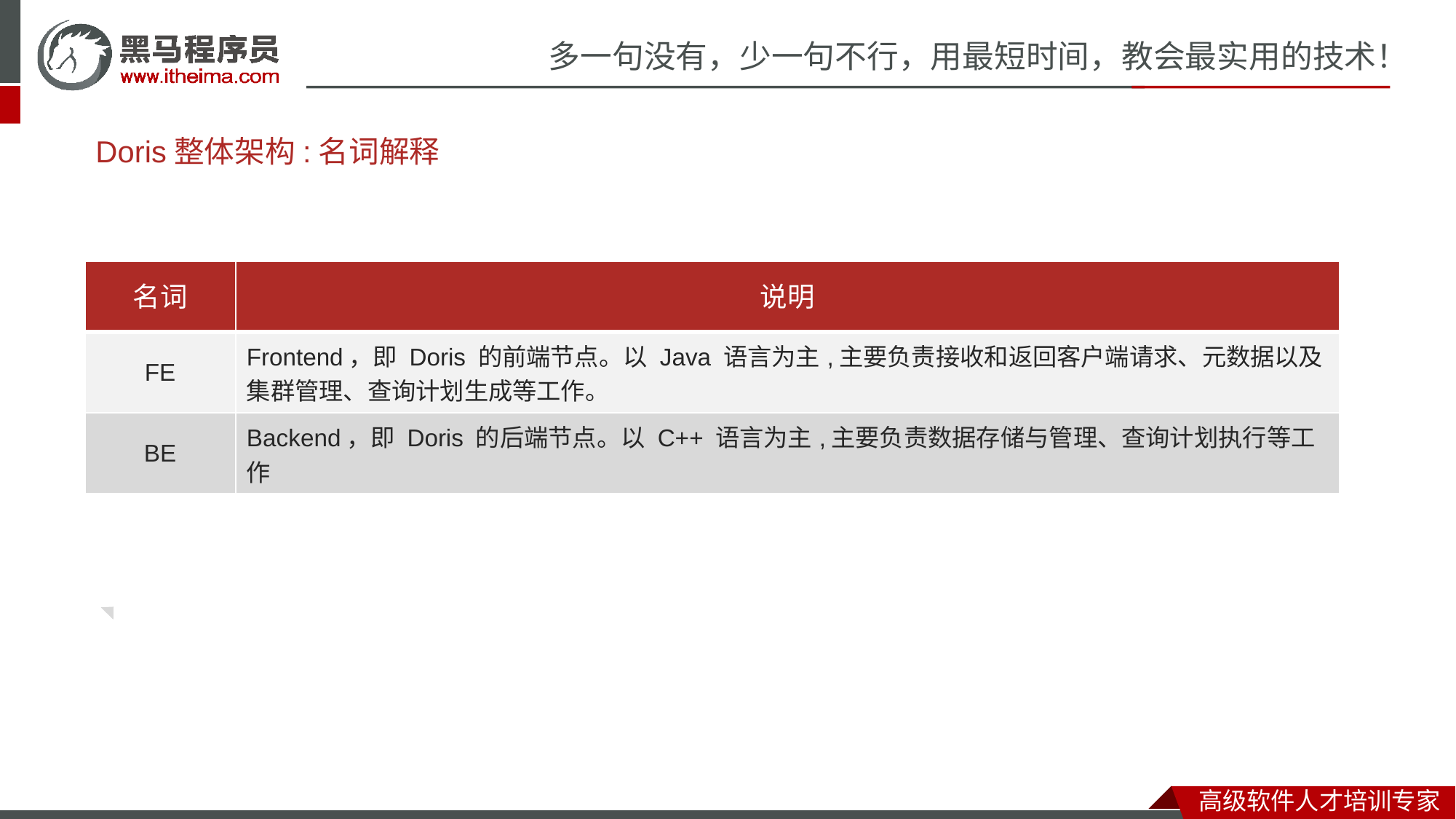

# Doris整体架构:名词解释
| 名词 | 说明 |
| --- | --- |
| FE | Frontend，即 Doris 的前端节点。以 Java 语言为主,主要负责接收和返回客户端请求、元数据以及集群管理、查询计划生成等工作。 |
| BE | Backend，即 Doris 的后端节点。以 C++ 语言为主,主要负责数据存储与管理、查询计划执行等工作 |